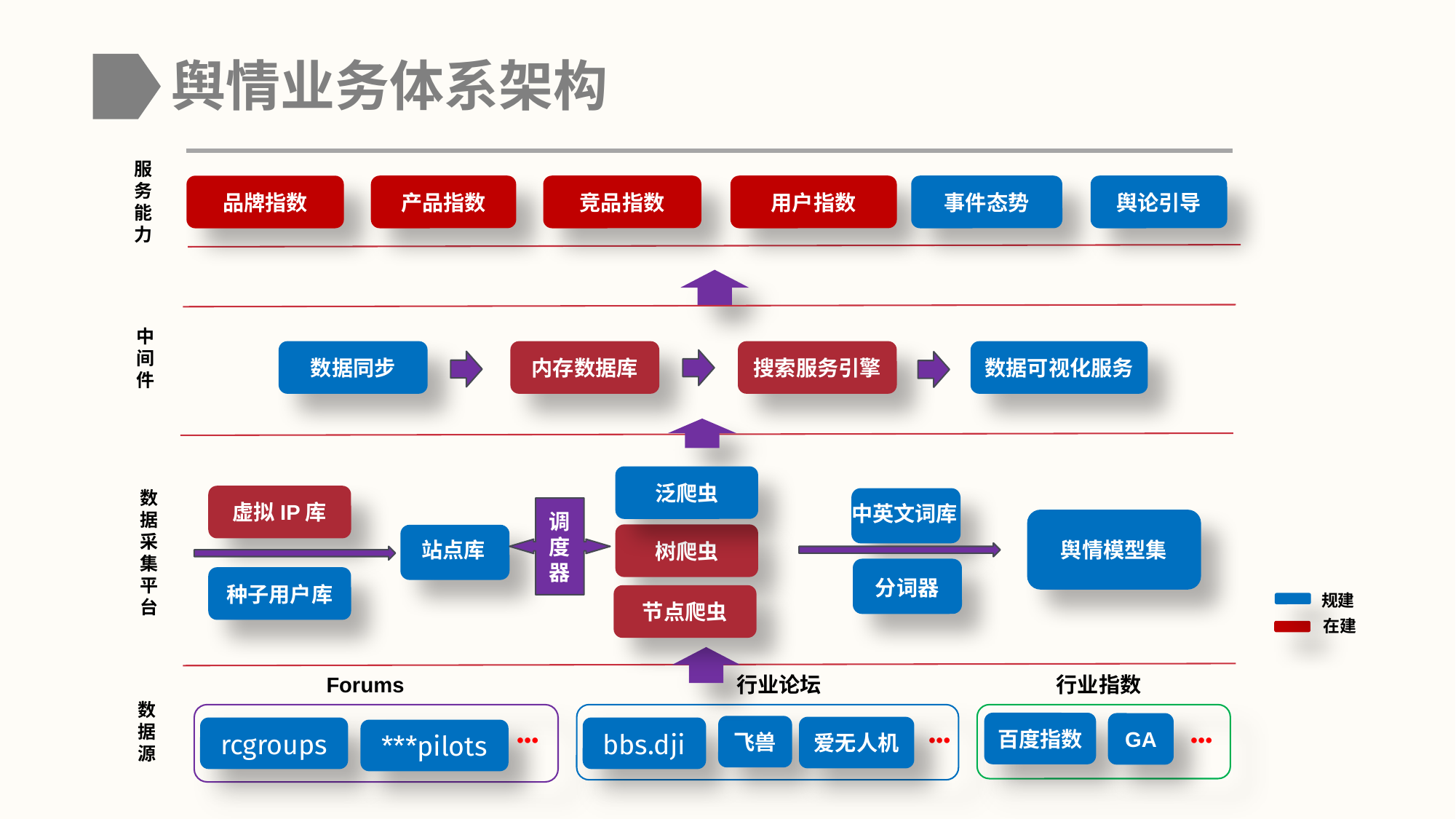

# 舆情业务体系架构
服务
能力
产品指数
竞品指数
用户指数
事件态势
舆论引导
品牌指数

中间件
数据同步
数据可视化服务
内存数据库
搜索服务引擎

泛爬虫
数据采集平台
虚拟IP库

中英文词库
调度器
舆情模型集
树爬虫

站点库

分词器
种子用户库
规建

在建

节点爬虫

Forums
行业论坛
行业指数
数据
源

…
…
…
百度指数
GA
飞兽
爱无人机
rcgroups
bbs.dji
***pilots